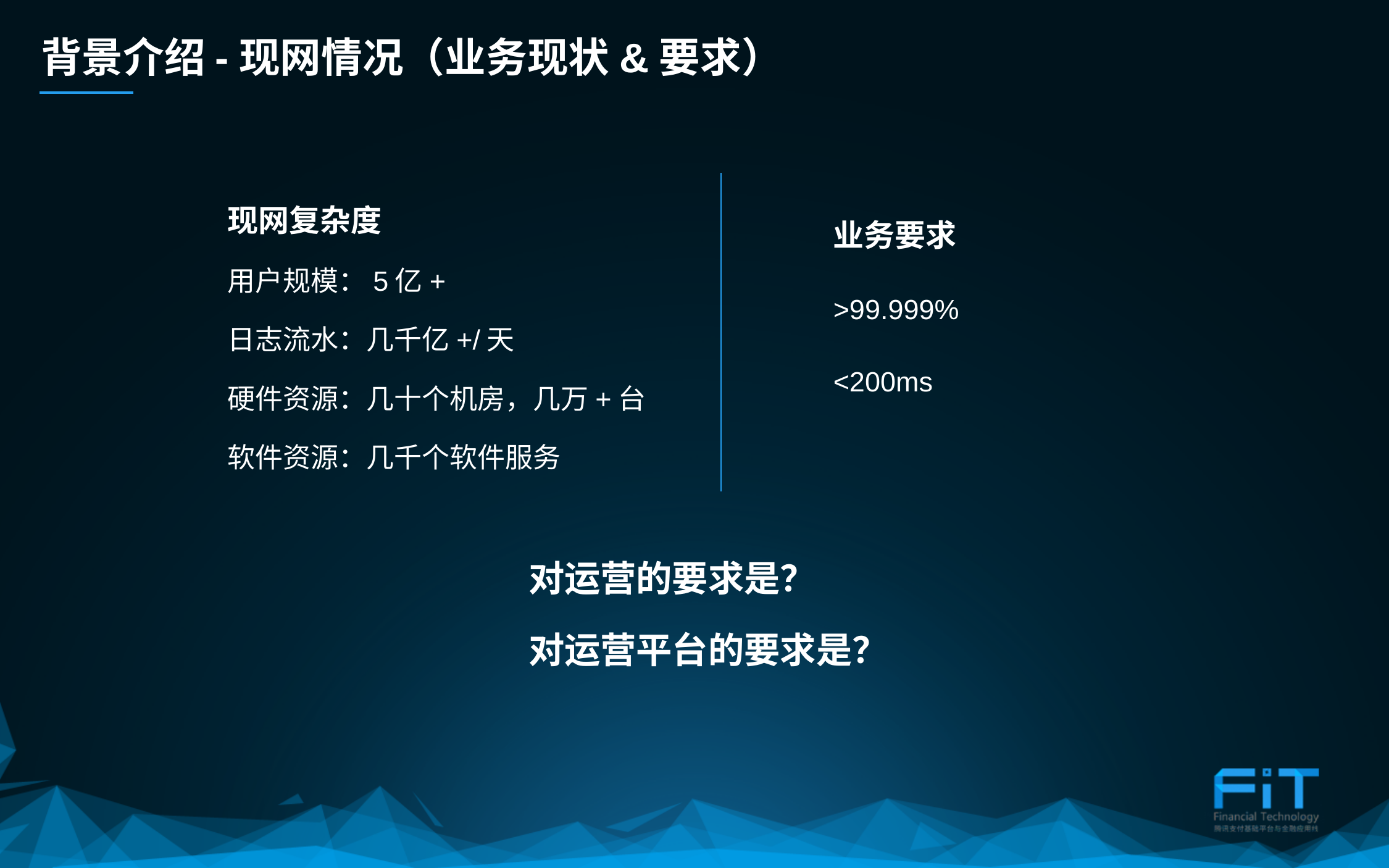

背景介绍-现网情况（业务现状&要求）
现网复杂度
用户规模：5亿+
日志流水：几千亿+/天
硬件资源：几十个机房，几万+台
软件资源：几千个软件服务

业务要求
>99.999%
<200ms

对运营的要求是？
对运营平台的要求是？